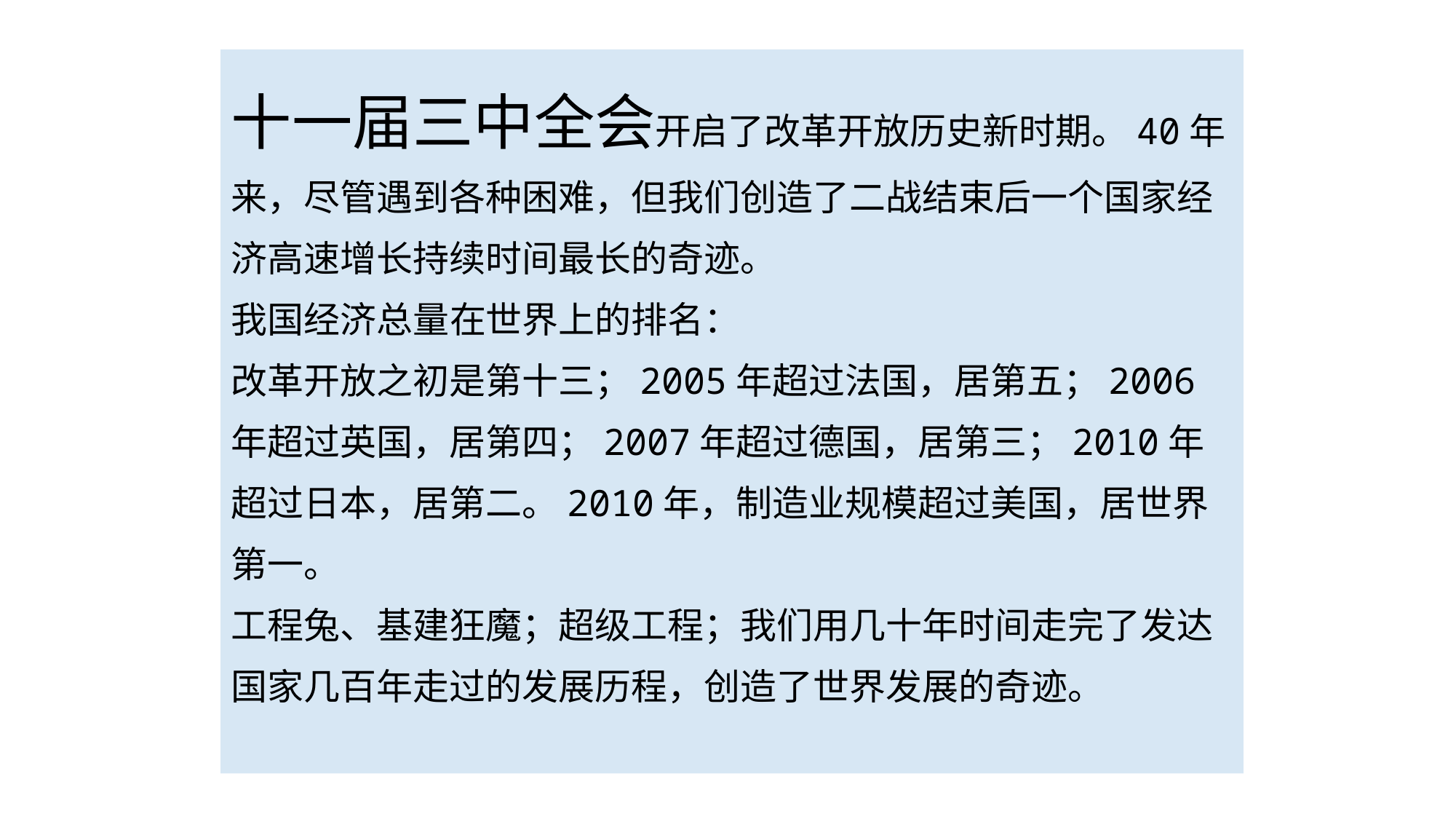

十一届三中全会开启了改革开放历史新时期。40年来，尽管遇到各种困难，但我们创造了二战结束后一个国家经济高速增长持续时间最长的奇迹。
我国经济总量在世界上的排名：
改革开放之初是第十三；2005年超过法国，居第五；2006年超过英国，居第四；2007年超过德国，居第三；2010年超过日本，居第二。2010年，制造业规模超过美国，居世界第一。
工程兔、基建狂魔；超级工程；我们用几十年时间走完了发达国家几百年走过的发展历程，创造了世界发展的奇迹。